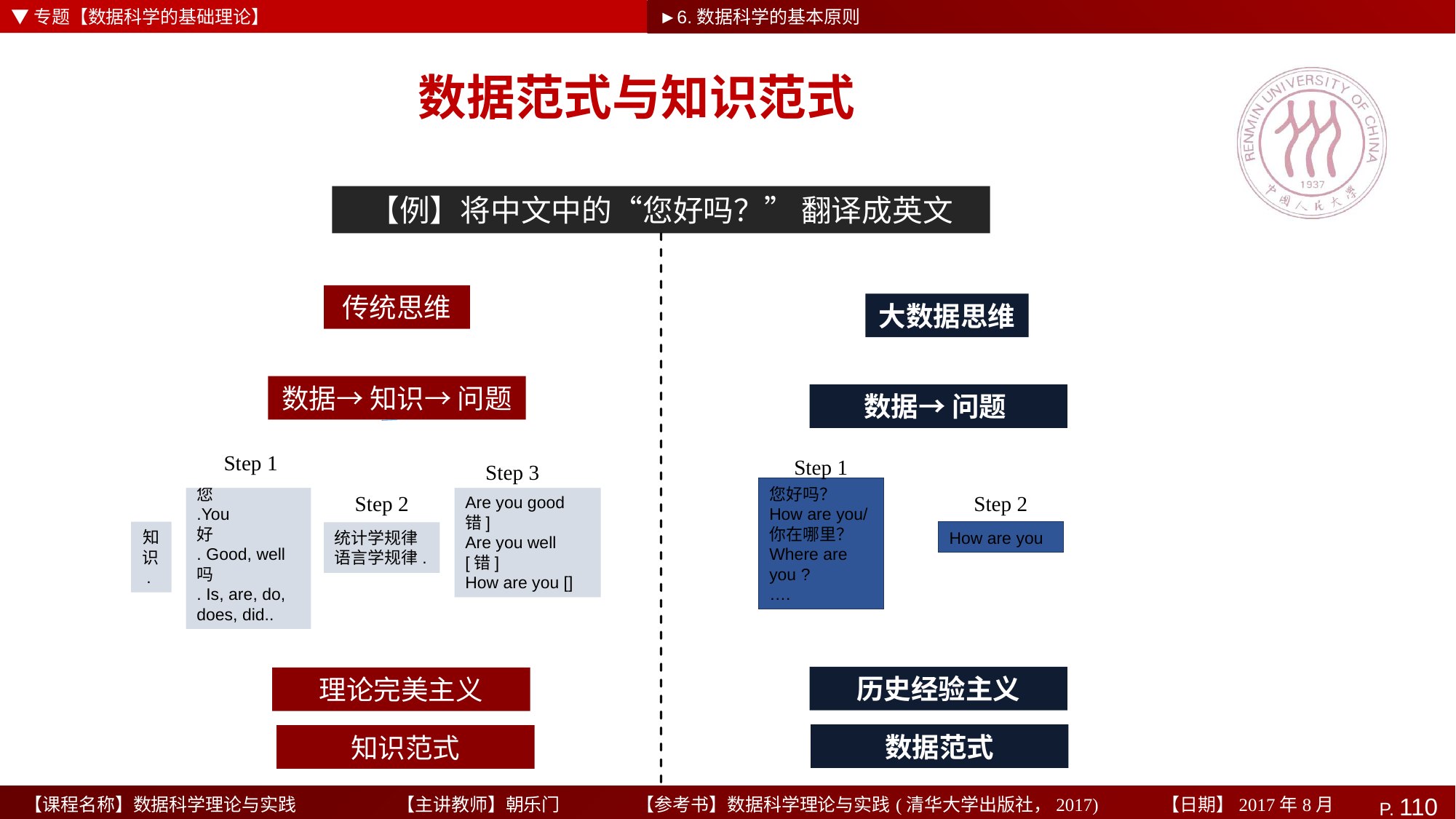

▼专题【数据科学的基础理论】

►6.数据科学的基本原则

# 数据范式与知识范式
【例】将中文中的“您好吗？” 翻译成英文
传统思维
大数据思维
数据→ 知识→ 问题
数据→ 问题

Step 1
Step 1

Step 3
您好吗？
How are you/
你在哪里？
Where are you ?
….
您
.You
好
. Good, well
吗
. Is, are, do, does, did..
Step 2
Step 2
Are you good 错]
Are you well[错]
How are you []
知识.
How are you
统计学规律
语言学规律.
历史经验主义
理论完美主义
数据范式
知识范式